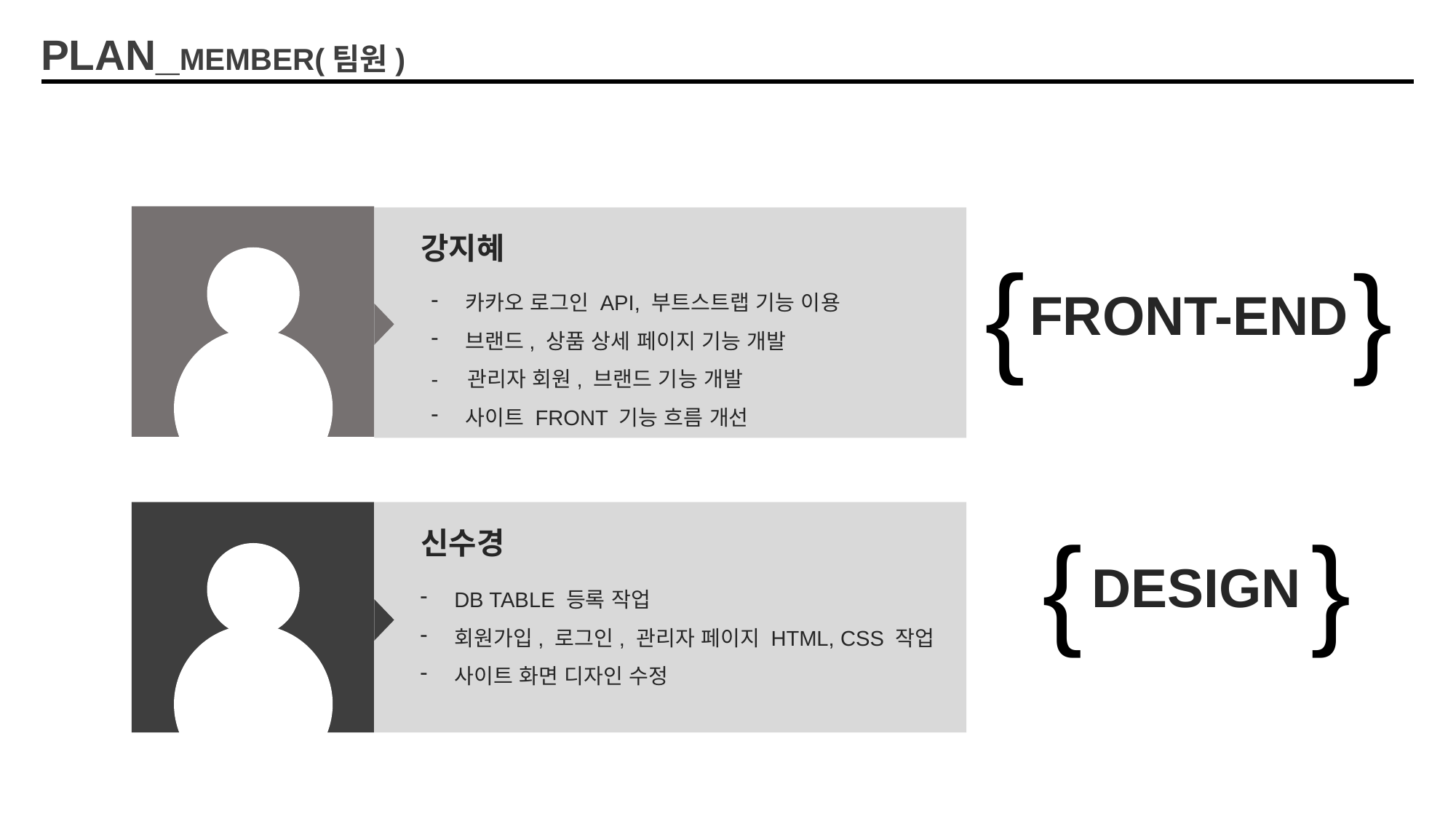

PLAN_MEMBER(팀원)

강지혜
{
}
FRONT-END

카카오 로그인 API, 부트스트랩 기능 이용
브랜드, 상품 상세 페이지 기능 개발
-    관리자 회원, 브랜드 기능 개발
사이트 FRONT 기능 흐름 개선

{
}
DESIGN
신수경

DB TABLE 등록 작업
회원가입, 로그인, 관리자 페이지 HTML, CSS 작업
사이트 화면 디자인 수정